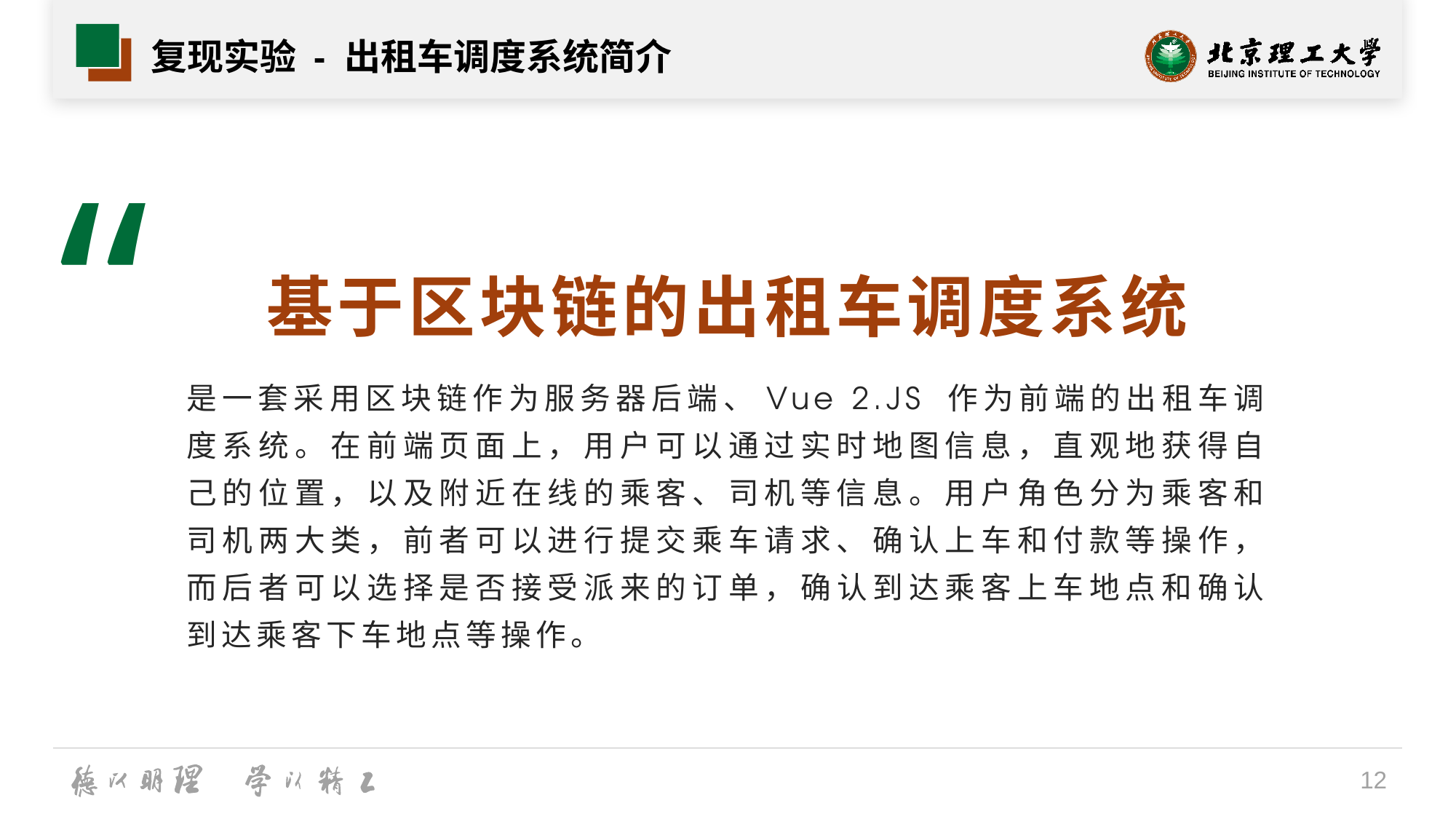

# 复现实验 - 出租车调度系统简介
“

基于区块链的出租车调度系统
是一套采用区块链作为服务器后端、Vue 2.JS 作为前端的出租车调度系统。在前端页面上，用户可以通过实时地图信息，直观地获得自己的位置，以及附近在线的乘客、司机等信息。用户角色分为乘客和司机两大类，前者可以进行提交乘车请求、确认上车和付款等操作，而后者可以选择是否接受派来的订单，确认到达乘客上车地点和确认到达乘客下车地点等操作。